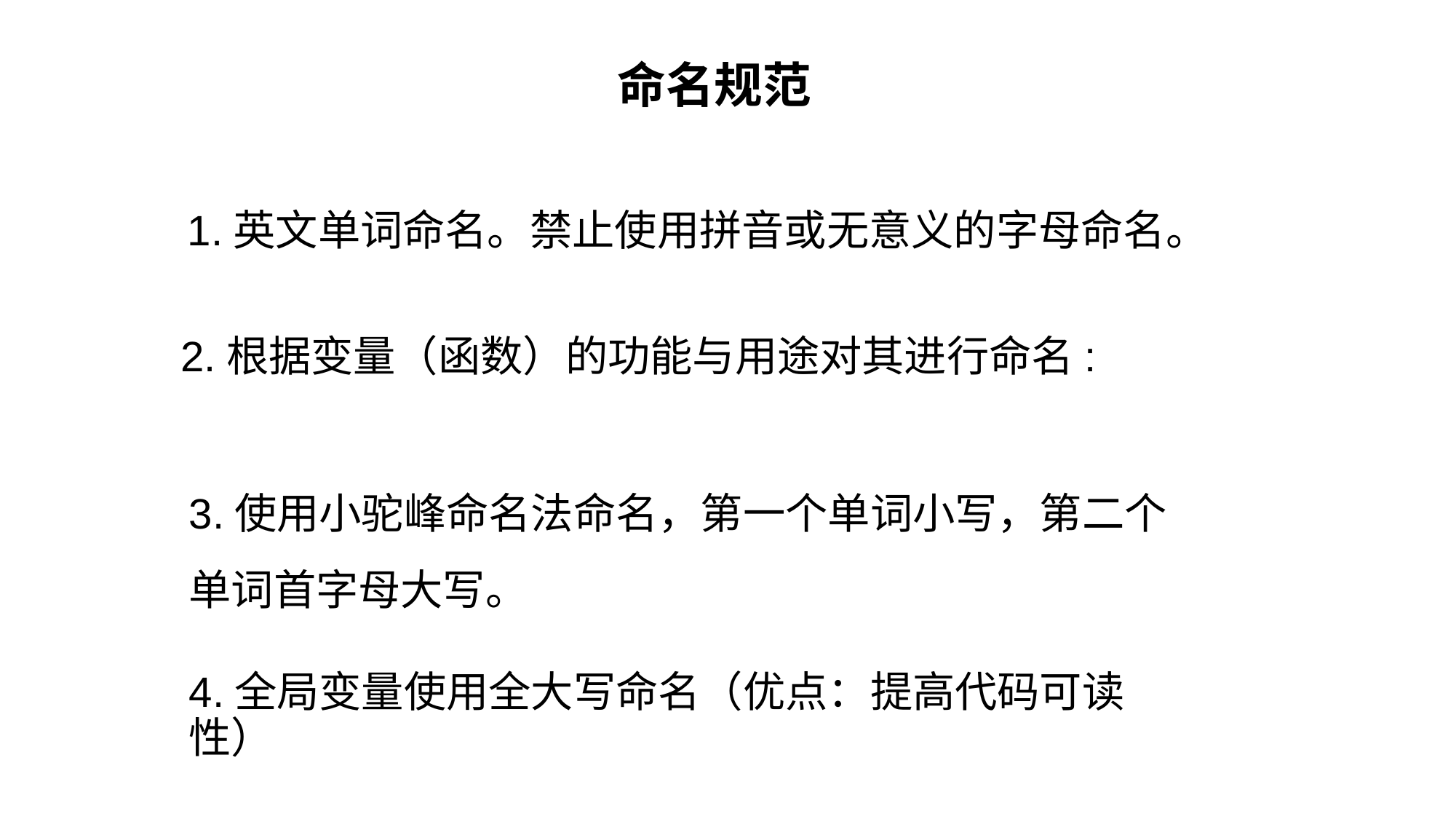

命名规范
1.英文单词命名。禁止使用拼音或无意义的字母命名。
2.根据变量（函数）的功能与用途对其进行命名:
3.使用小驼峰命名法命名，第一个单词小写，第二个单词首字母大写。
4.全局变量使用全大写命名（优点：提高代码可读性）